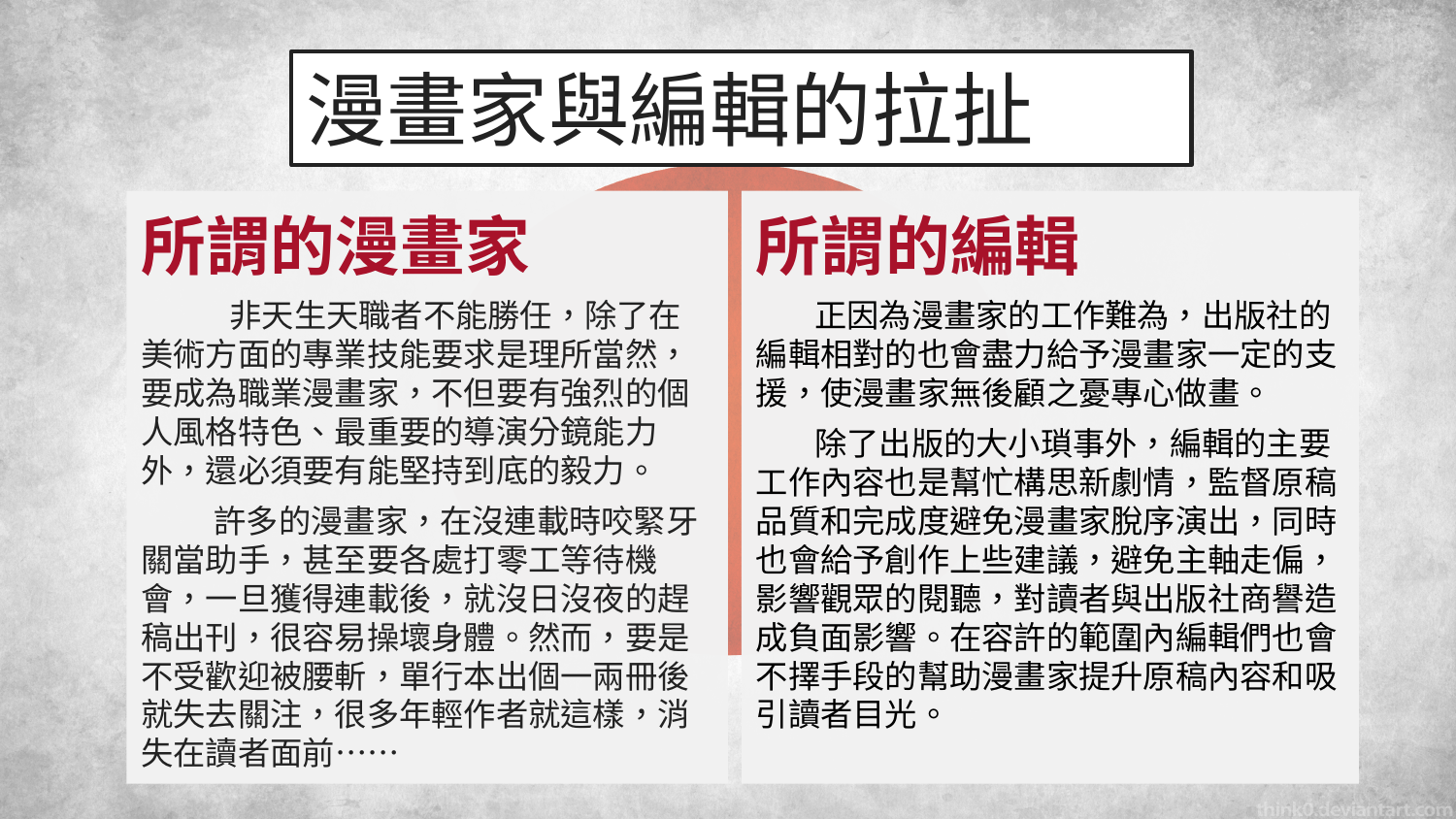

# 漫畫家與編輯的拉扯
所謂的漫畫家
         非天生天職者不能勝任，除了在美術方面的專業技能要求是理所當然，要成為職業漫畫家，不但要有強烈的個人風格特色、最重要的導演分鏡能力外，還必須要有能堅持到底的毅力。
         許多的漫畫家，在沒連載時咬緊牙關當助手，甚至要各處打零工等待機會，一旦獲得連載後，就沒日沒夜的趕稿出刊，很容易操壞身體。然而，要是不受歡迎被腰斬，單行本出個一兩冊後就失去關注，很多年輕作者就這樣，消失在讀者面前……
所謂的編輯
       正因為漫畫家的工作難為，出版社的編輯相對的也會盡力給予漫畫家一定的支援，使漫畫家無後顧之憂專心做畫。
       除了出版的大小瑣事外，編輯的主要工作內容也是幫忙構思新劇情，監督原稿品質和完成度避免漫畫家脫序演出，同時也會給予創作上些建議，避免主軸走偏，影響觀眾的閱聽，對讀者與出版社商譽造成負面影響。在容許的範圍內編輯們也會不擇手段的幫助漫畫家提升原稿內容和吸引讀者目光。